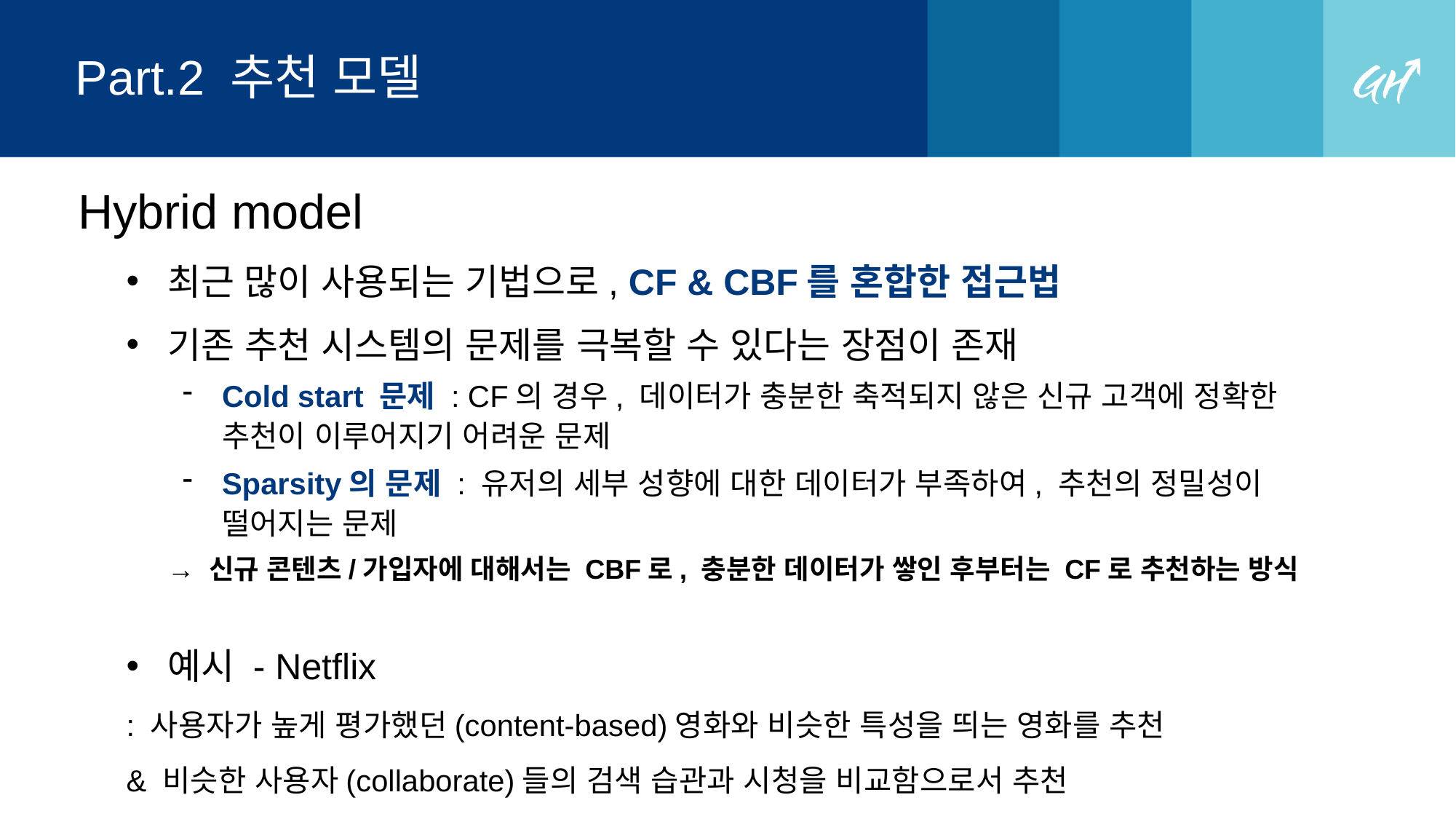

# Part.2 추천 모델
Hybrid model
최근 많이 사용되는 기법으로, CF & CBF를 혼합한 접근법
기존 추천 시스템의 문제를 극복할 수 있다는 장점이 존재
Cold start 문제 : CF의 경우, 데이터가 충분한 축적되지 않은 신규 고객에 정확한 추천이 이루어지기 어려운 문제
Sparsity의 문제 : 유저의 세부 성향에 대한 데이터가 부족하여, 추천의 정밀성이 떨어지는 문제
→ 신규 콘텐츠/가입자에 대해서는 CBF로, 충분한 데이터가 쌓인 후부터는 CF로 추천하는 방식

예시 - Netflix
: 사용자가 높게 평가했던(content-based)영화와 비슷한 특성을 띄는 영화를 추천
& 비슷한 사용자(collaborate)들의 검색 습관과 시청을 비교함으로서 추천